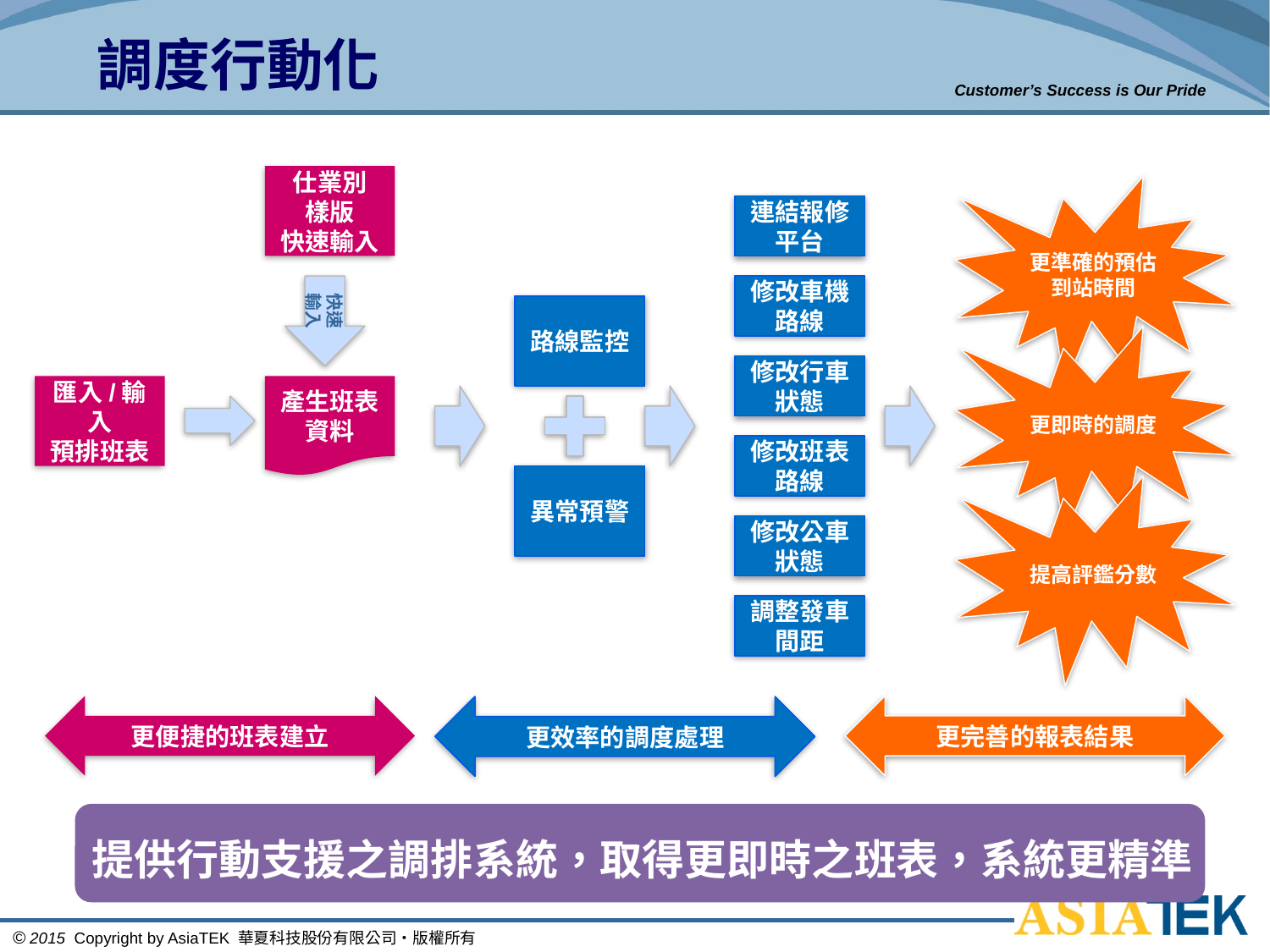

# 調度行動化
仕業別
樣版
快速輸入
更準確的預估到站時間
連結報修平台
修改車機路線
快速輸入
路線監控
更即時的調度
修改行車狀態
匯入/輸入
預排班表
產生班表資料

修改班表路線
異常預警
提高評鑑分數
修改公車狀態
調整發車間距
更便捷的班表建立
更完善的報表結果
更效率的調度處理
提供行動支援之調排系統，取得更即時之班表，系統更精準